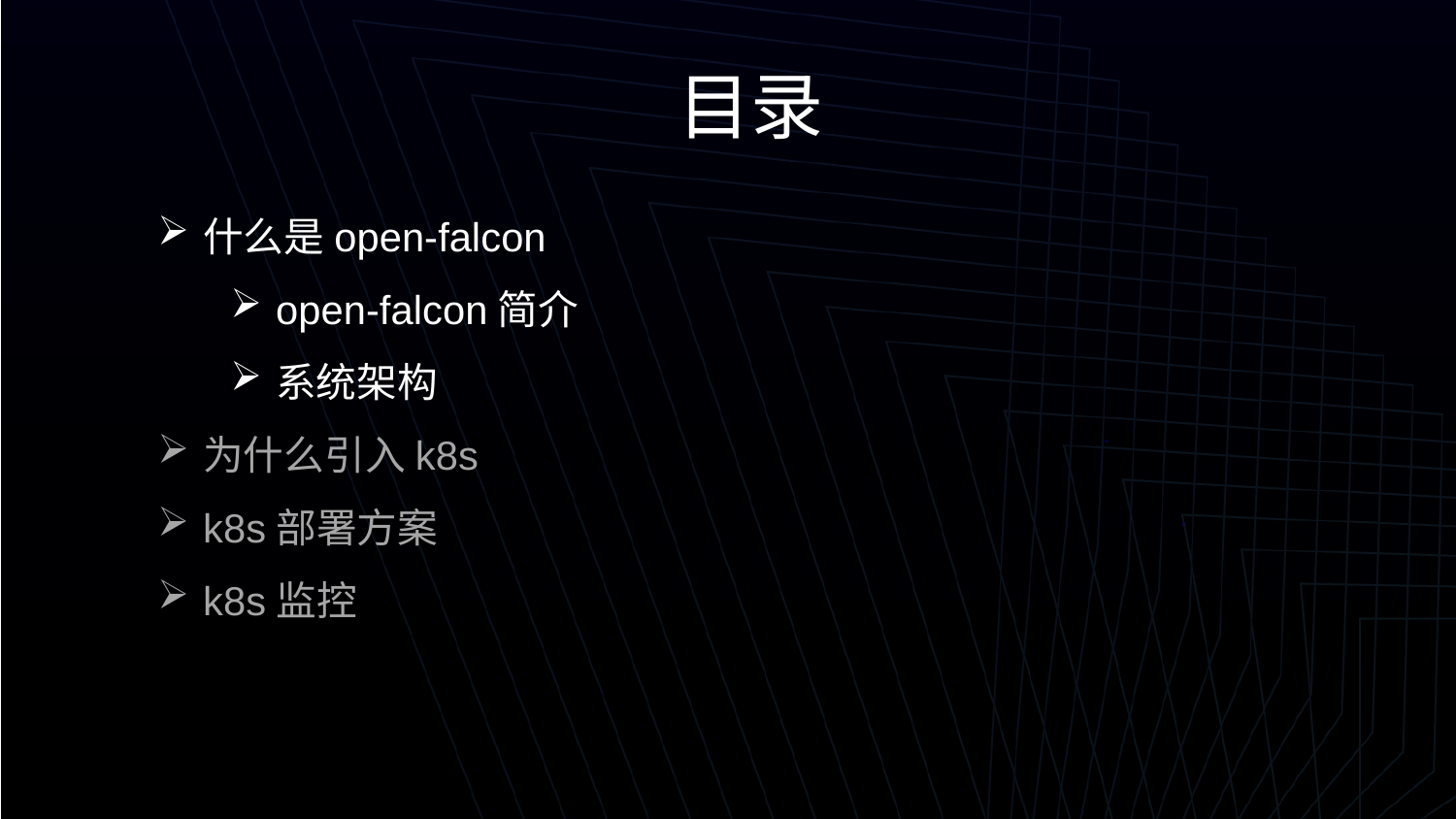

目录
什么是open-falcon
open-falcon简介
系统架构
为什么引入k8s
k8s部署方案
k8s监控